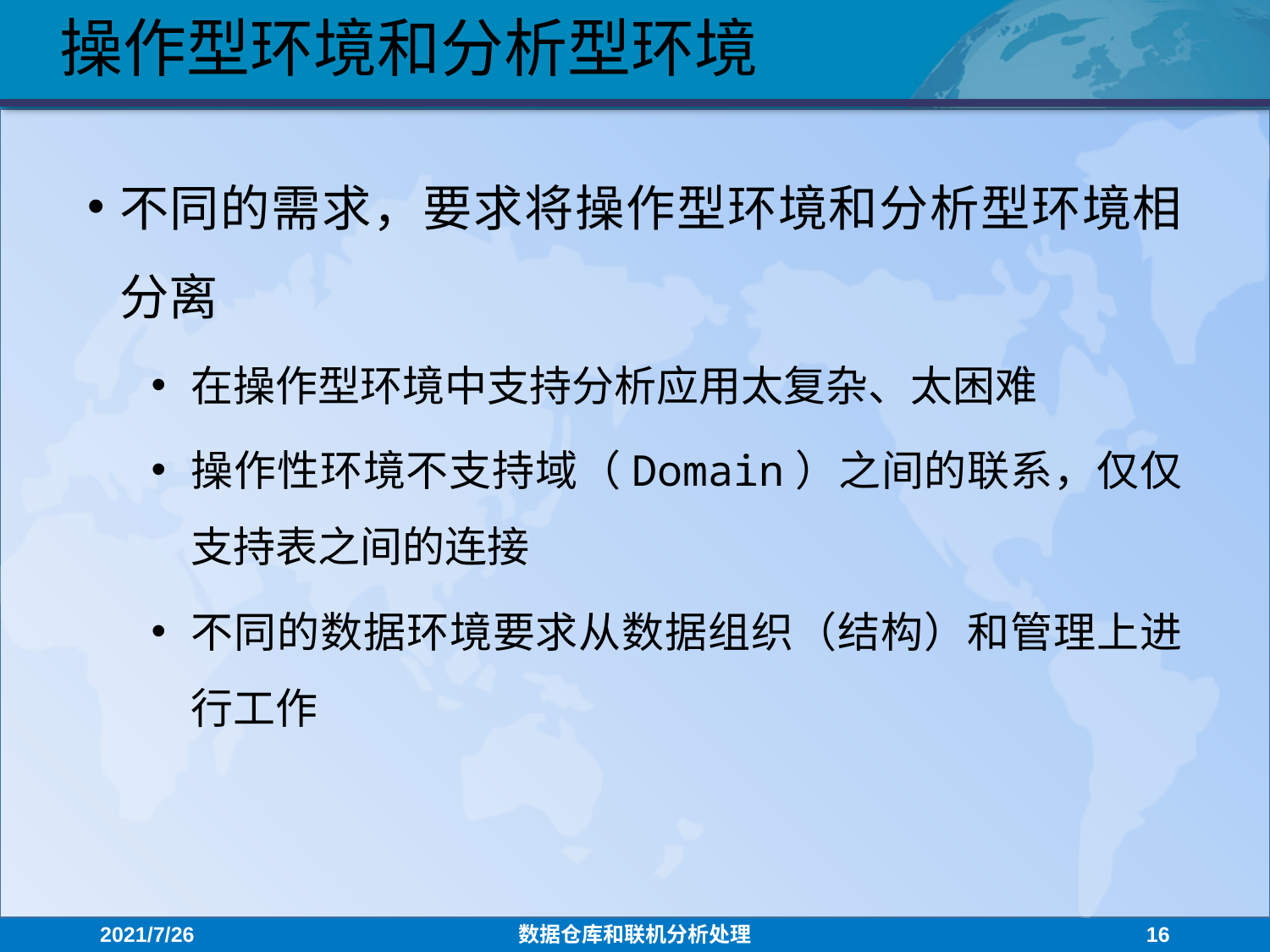

操作型环境和分析型环境
不同的需求，要求将操作型环境和分析型环境相分离
在操作型环境中支持分析应用太复杂、太困难
操作性环境不支持域（Domain）之间的联系，仅仅支持表之间的连接
不同的数据环境要求从数据组织（结构）和管理上进行工作
2021/7/26
数据仓库和联机分析处理
16